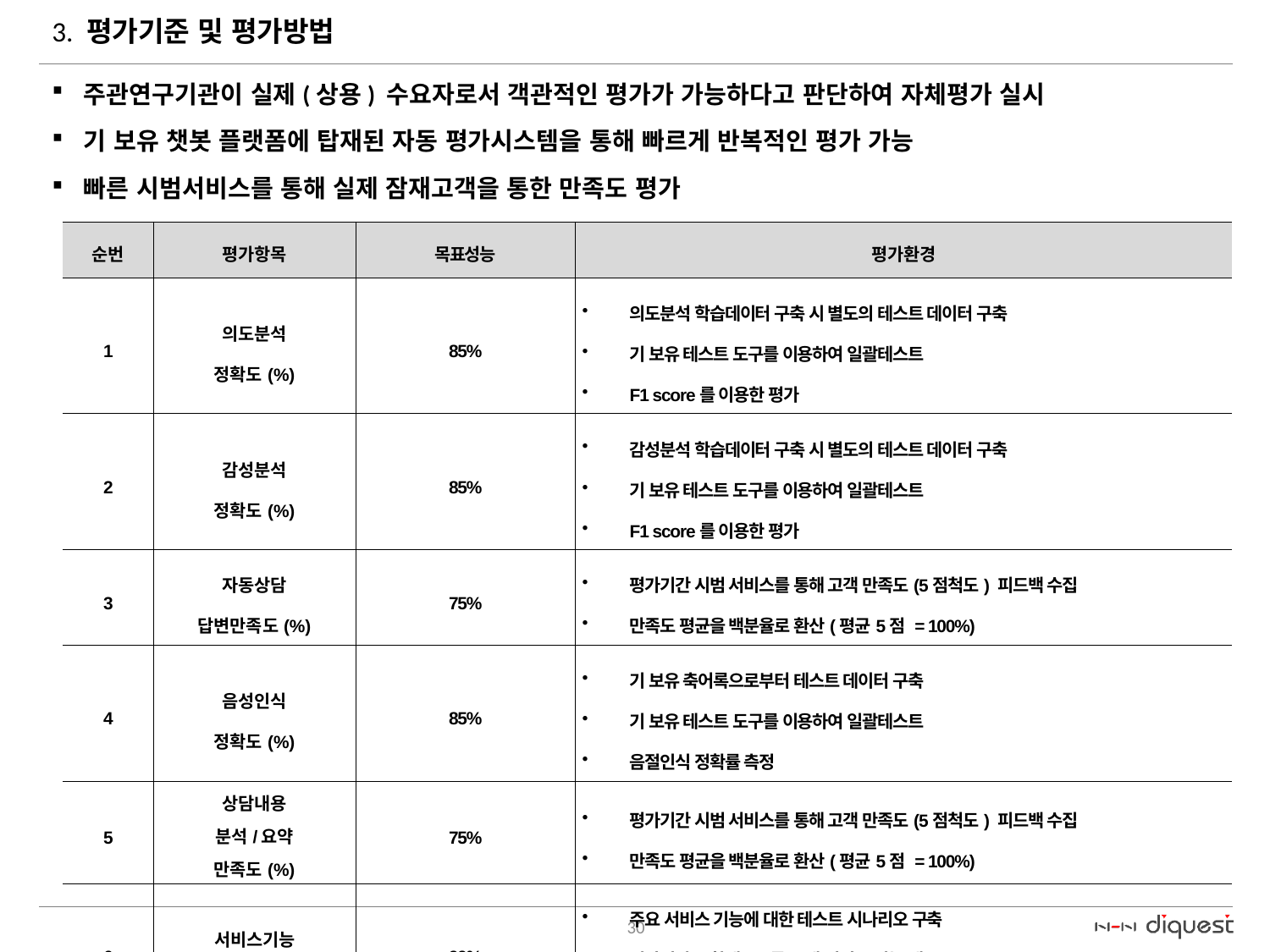

# 3. 평가기준 및 평가방법
주관연구기관이 실제(상용) 수요자로서 객관적인 평가가 가능하다고 판단하여 자체평가 실시
기 보유 챗봇 플랫폼에 탑재된 자동 평가시스템을 통해 빠르게 반복적인 평가 가능
빠른 시범서비스를 통해 실제 잠재고객을 통한 만족도 평가
| 순번 | 평가항목 | 목표성능 | 평가환경 |
| --- | --- | --- | --- |
| 1 | 의도분석 정확도(%) | 85% | 의도분석 학습데이터 구축 시 별도의 테스트 데이터 구축 기 보유 테스트 도구를 이용하여 일괄테스트 F1 score를 이용한 평가 |
| 2 | 감성분석 정확도(%) | 85% | 감성분석 학습데이터 구축 시 별도의 테스트 데이터 구축 기 보유 테스트 도구를 이용하여 일괄테스트 F1 score를 이용한 평가 |
| 3 | 자동상담 답변만족도(%) | 75% | 평가기간 시범 서비스를 통해 고객 만족도(5점척도) 피드백 수집 만족도 평균을 백분율로 환산(평균5점 = 100%) |
| 4 | 음성인식 정확도(%) | 85% | 기 보유 축어록으로부터 테스트 데이터 구축 기 보유 테스트 도구를 이용하여 일괄테스트 음절인식 정확률 측정 |
| 5 | 상담내용 분석/요약 만족도(%) | 75% | 평가기간 시범 서비스를 통해 고객 만족도(5점척도) 피드백 수집 만족도 평균을 백분율로 환산(평균5점 = 100%) |
| 6 | 서비스기능 성공률(%) | 99% | 주요 서비스 기능에 대한 테스트 시나리오 구축 평가기간 통합테스트를 통해 서비스 기능 테스트 성공률 = 정상 작동한 긴능 / 전체 기능 |
30